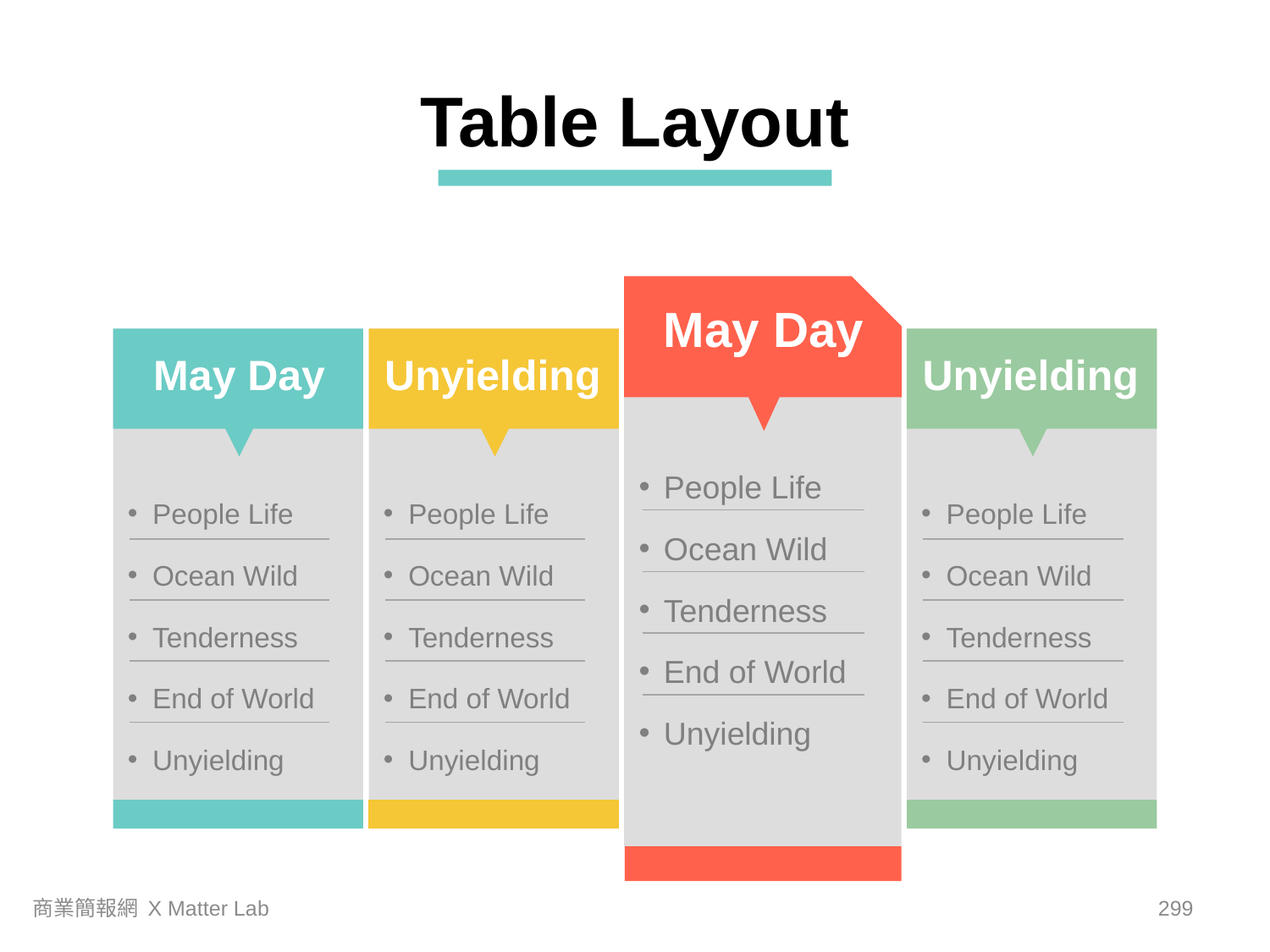

Table Layout

May Day

May Day
Unyielding
Unyielding
People Life
Ocean Wild
Tenderness
End of World
Unyielding
People Life
Ocean Wild
Tenderness
End of World
Unyielding
People Life
Ocean Wild
Tenderness
End of World
Unyielding
People Life
Ocean Wild
Tenderness
End of World
Unyielding

商業簡報網 X Matter Lab
299